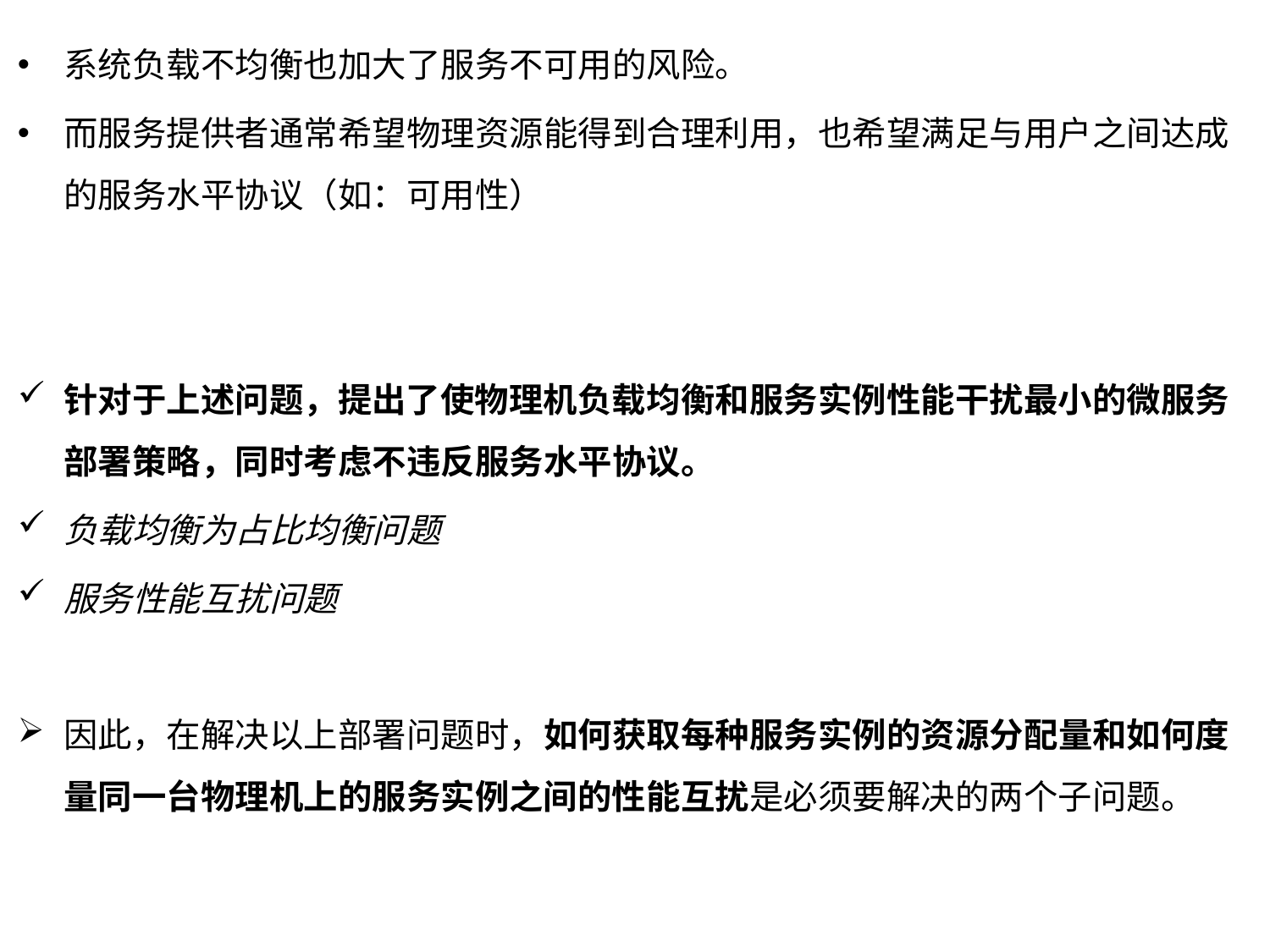

系统负载不均衡也加大了服务不可用的风险。
而服务提供者通常希望物理资源能得到合理利用，也希望满足与用户之间达成的服务水平协议（如：可用性）

针对于上述问题，提出了使物理机负载均衡和服务实例性能干扰最小的微服务部署策略，同时考虑不违反服务水平协议。
负载均衡为占比均衡问题
服务性能互扰问题

因此，在解决以上部署问题时，如何获取每种服务实例的资源分配量和如何度量同一台物理机上的服务实例之间的性能互扰是必须要解决的两个子问题。